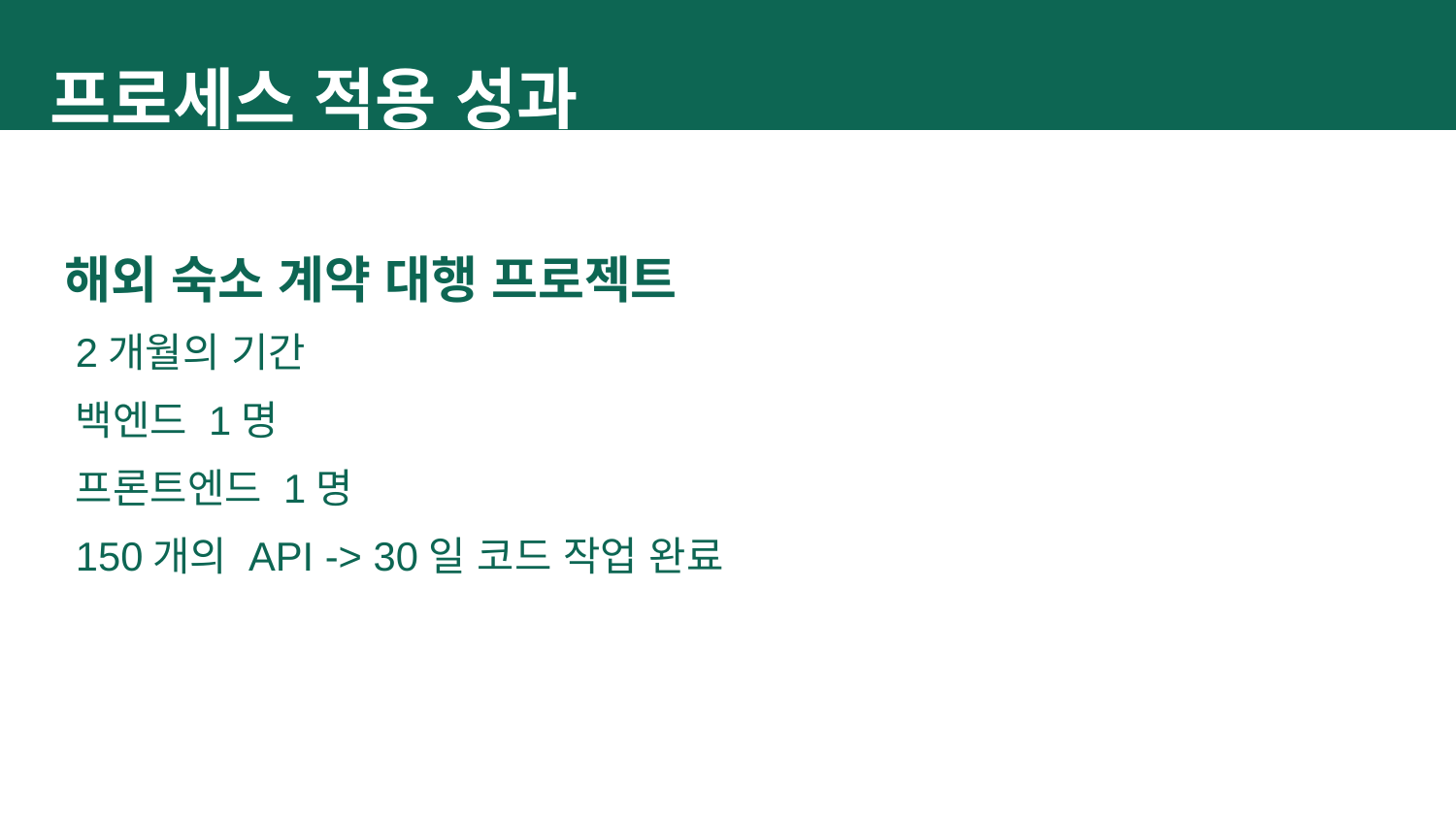

프로세스 적용 성과
해외 숙소 계약 대행 프로젝트
2개월의 기간
백엔드 1명
프론트엔드 1명
150개의 API -> 30일 코드 작업 완료